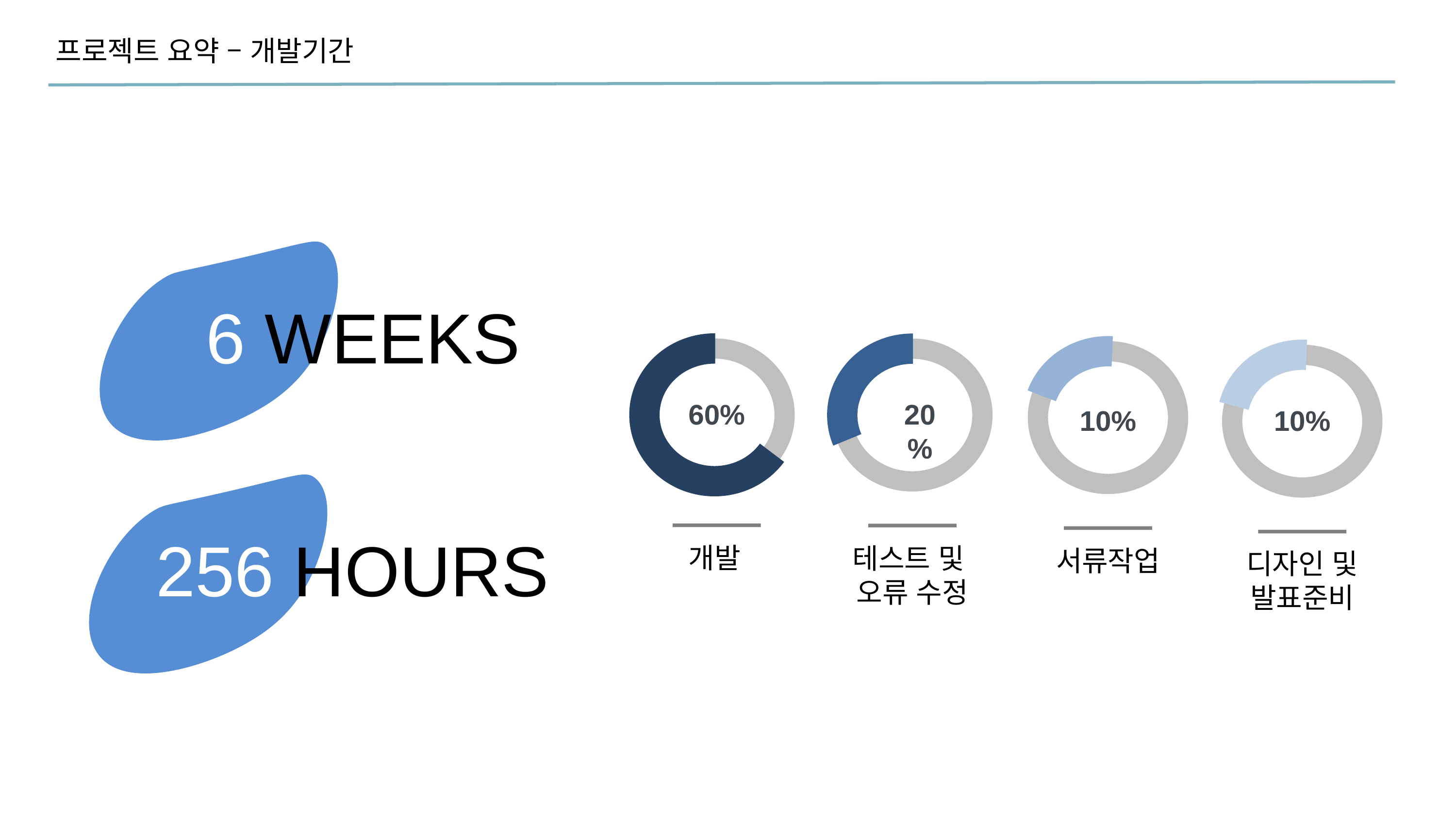

프로젝트 요약 – 개발기간

6 WEEKS

256 HOURS

60%
20%
10%
10%

개발
테스트 및
오류 수정
서류작업
디자인 및 발표준비